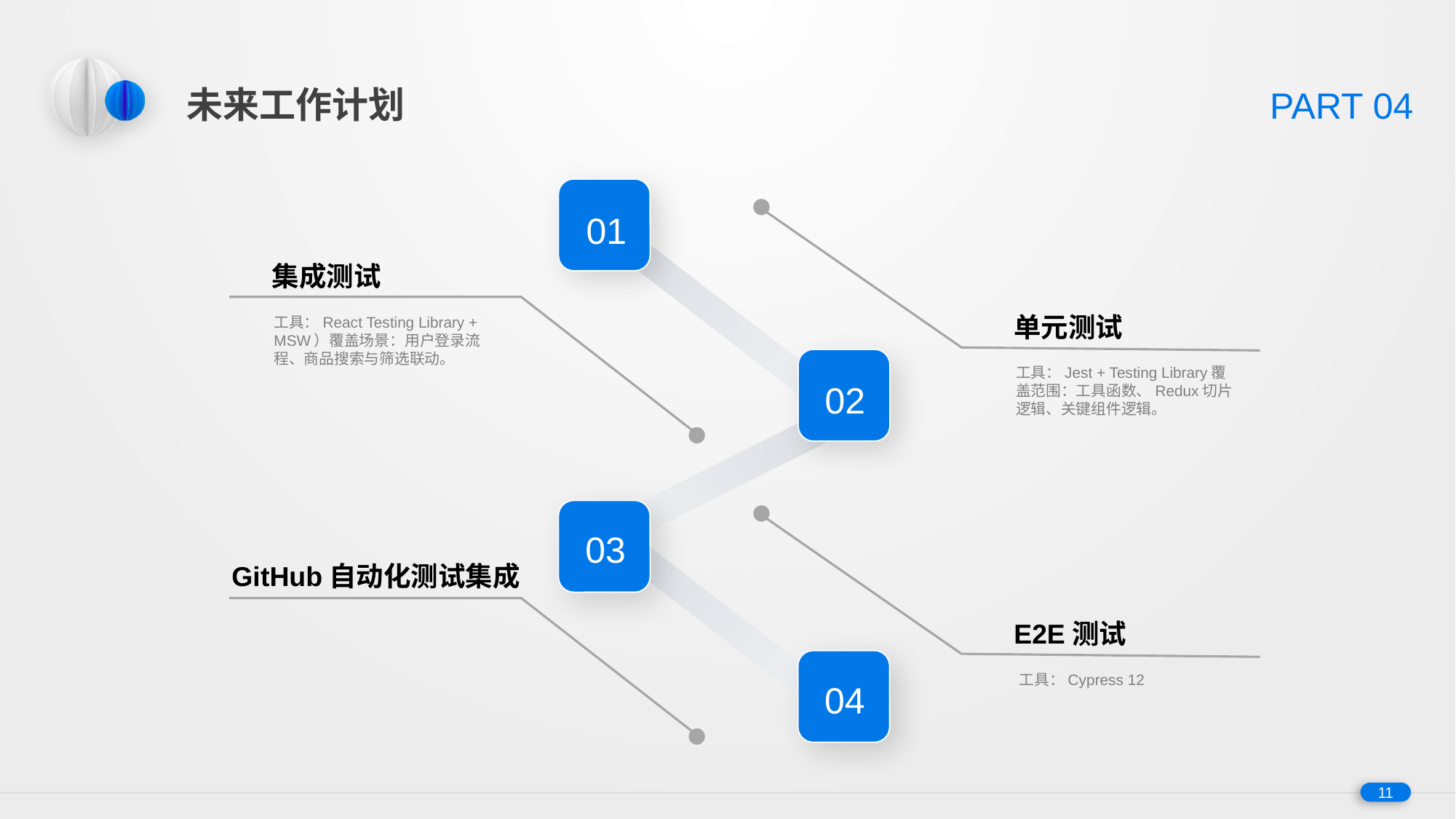

未来工作计划
PART 04

01

集成测试

单元测试
工具：React Testing Library + MSW）覆盖场景：用户登录流程、商品搜索与筛选联动。

02
工具：Jest + Testing Library覆盖范围：工具函数、Redux切片逻辑、关键组件逻辑。

03

 GitHub自动化测试集成

E2E测试

04
工具：Cypress 12